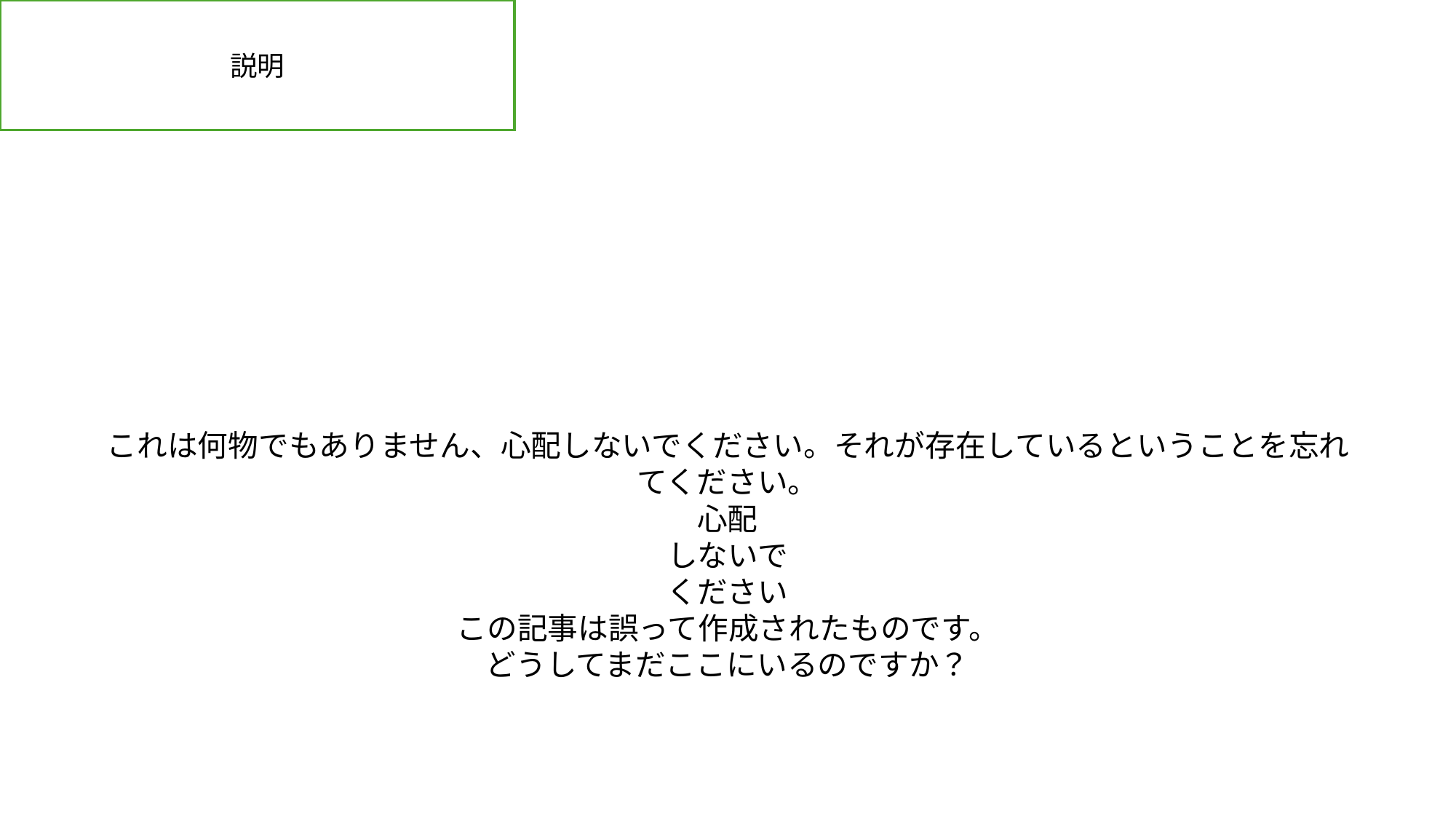

説明
これは何物でもありません、心配しないでください。それが存在しているということを忘れてください。
心配
しないで
ください
この記事は誤って作成されたものです。
どうしてまだここにいるのですか？